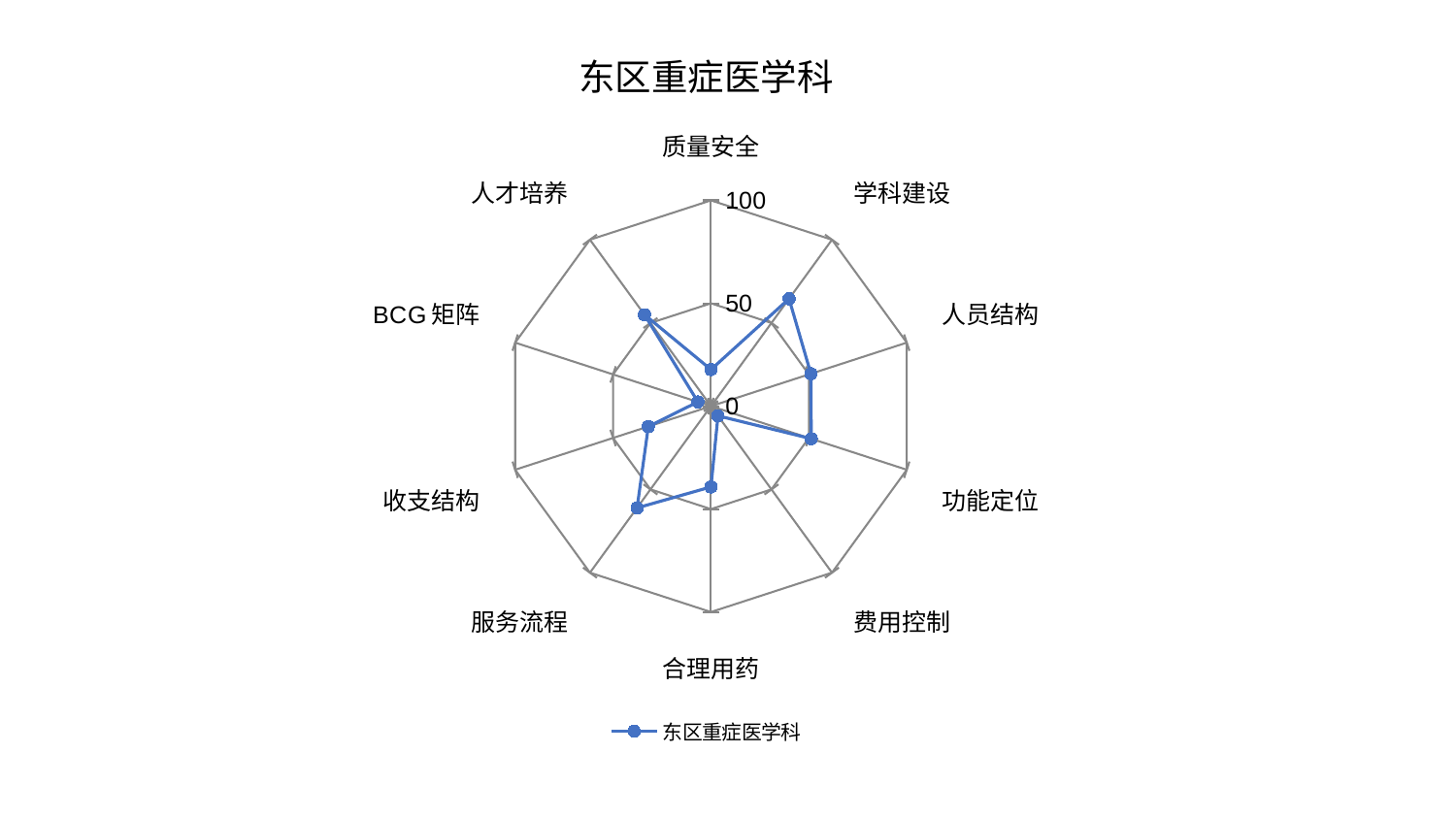

### Chart: 东区重症医学科

| Category | 东区重症医学科 |
|---|---|
| 质量安全 | 17.805832538255142 |
| 学科建设 | 64.54049732158323 |
| 人员结构 | 51.0223993161271 |
| 功能定位 | 51.23046449693494 |
| 费用控制 | 5.80398112199727 |
| 合理用药 | 39.24913383812386 |
| 服务流程 | 61.087955939306326 |
| 收支结构 | 32.00975344951109 |
| BCG矩阵 | 6.693849005440353 |
| 人才培养 | 54.986674455171794 |
104